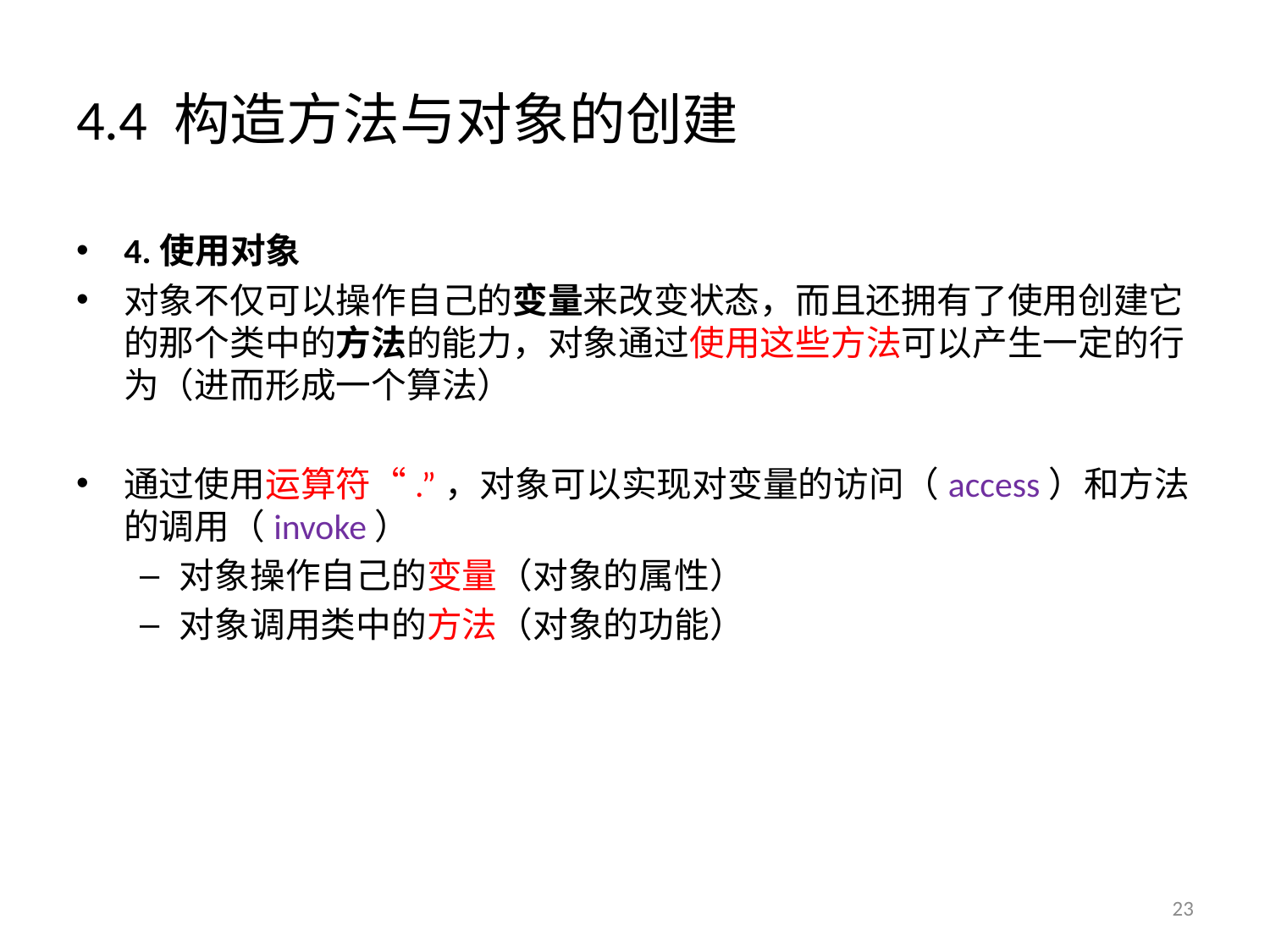

# 4.4 构造方法与对象的创建
4.使用对象
对象不仅可以操作自己的变量来改变状态，而且还拥有了使用创建它的那个类中的方法的能力，对象通过使用这些方法可以产生一定的行为（进而形成一个算法）

通过使用运算符“.”，对象可以实现对变量的访问（access）和方法的调用（invoke）
对象操作自己的变量（对象的属性）
对象调用类中的方法（对象的功能）
23